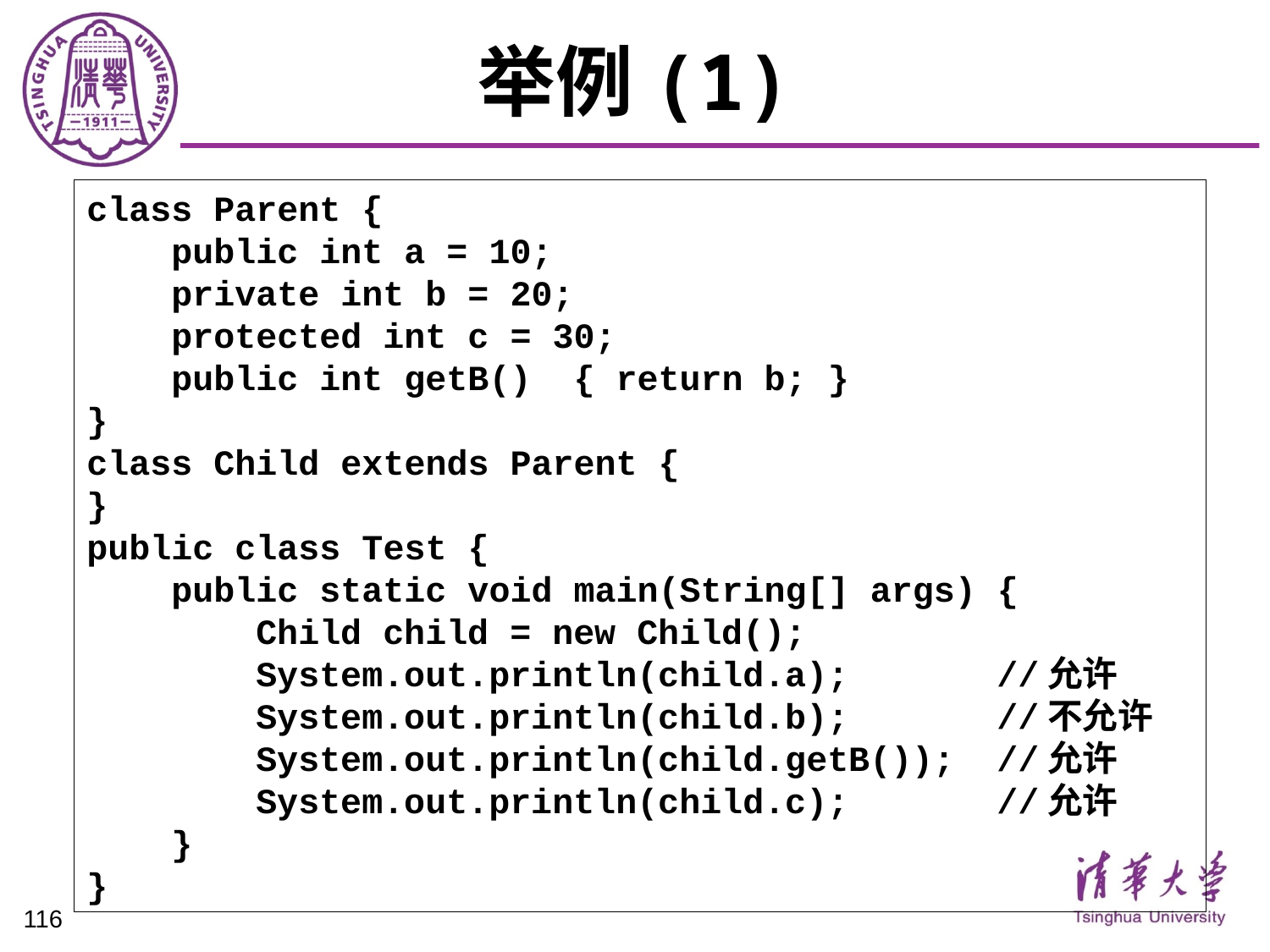

# 举例(1)
class Parent {
    public int a = 10;
    private int b = 20;
    protected int c = 30;
    public int getB()  { return b; }
}
class Child extends Parent {
}
public class Test {
    public static void main(String[] args) {
        Child child = new Child();
        System.out.println(child.a);       //允许
        System.out.println(child.b);       //不允许
        System.out.println(child.getB());  //允许
        System.out.println(child.c);       //允许
    }
}
116